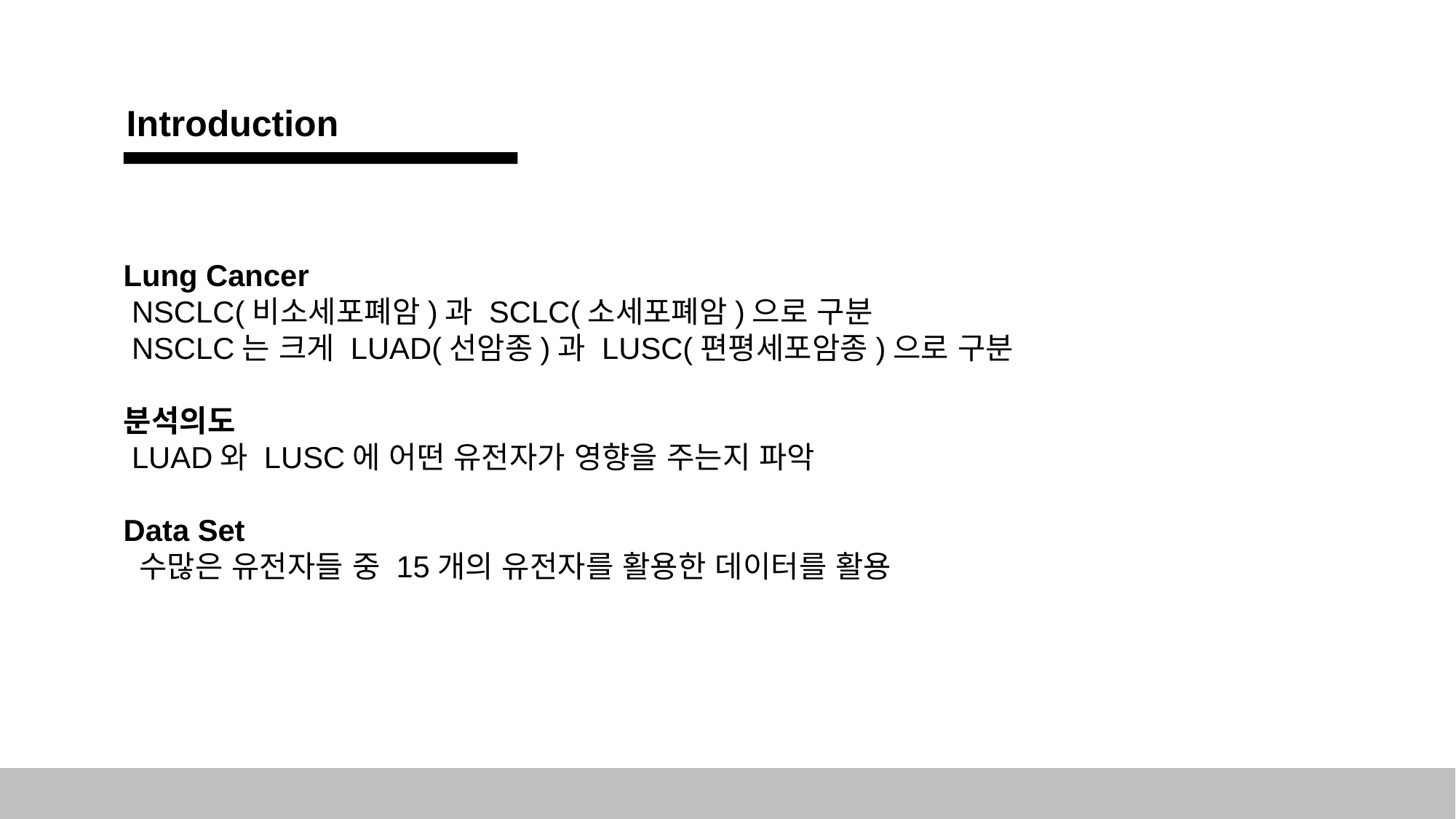

Introduction

Lung Cancer
 NSCLC(비소세포폐암)과 SCLC(소세포폐암)으로 구분
 NSCLC는 크게 LUAD(선암종)과 LUSC(편평세포암종)으로 구분

분석의도
 LUAD와 LUSC에 어떤 유전자가 영향을 주는지 파악

Data Set
 수많은 유전자들 중 15개의 유전자를 활용한 데이터를 활용